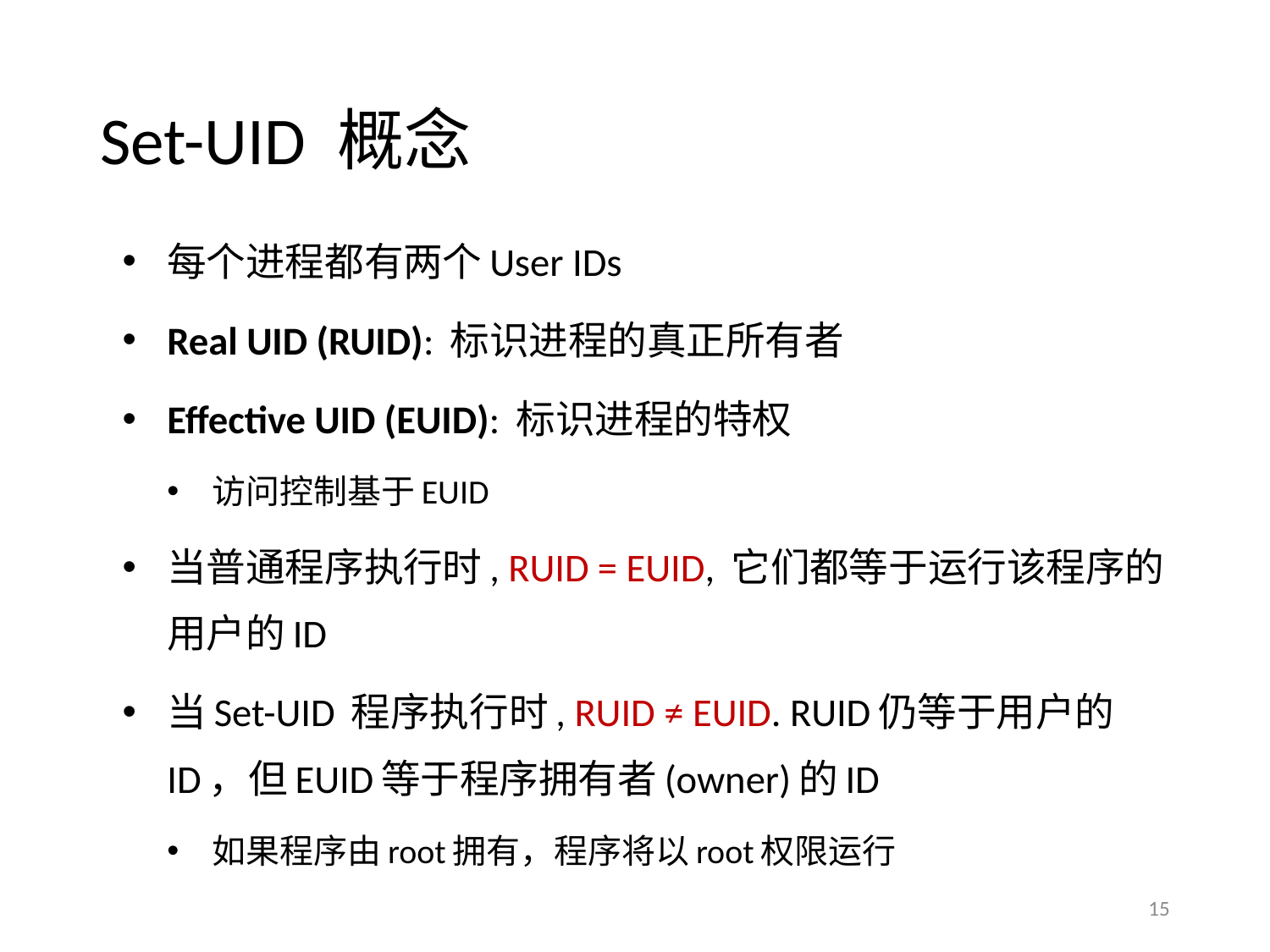

# Set-UID 概念
每个进程都有两个User IDs
Real UID (RUID): 标识进程的真正所有者
Effective UID (EUID): 标识进程的特权
访问控制基于EUID
当普通程序执行时, RUID = EUID, 它们都等于运行该程序的用户的ID
当Set-UID 程序执行时, RUID ≠ EUID. RUID仍等于用户的ID，但EUID等于程序拥有者(owner)的ID
如果程序由root拥有，程序将以root权限运行
15